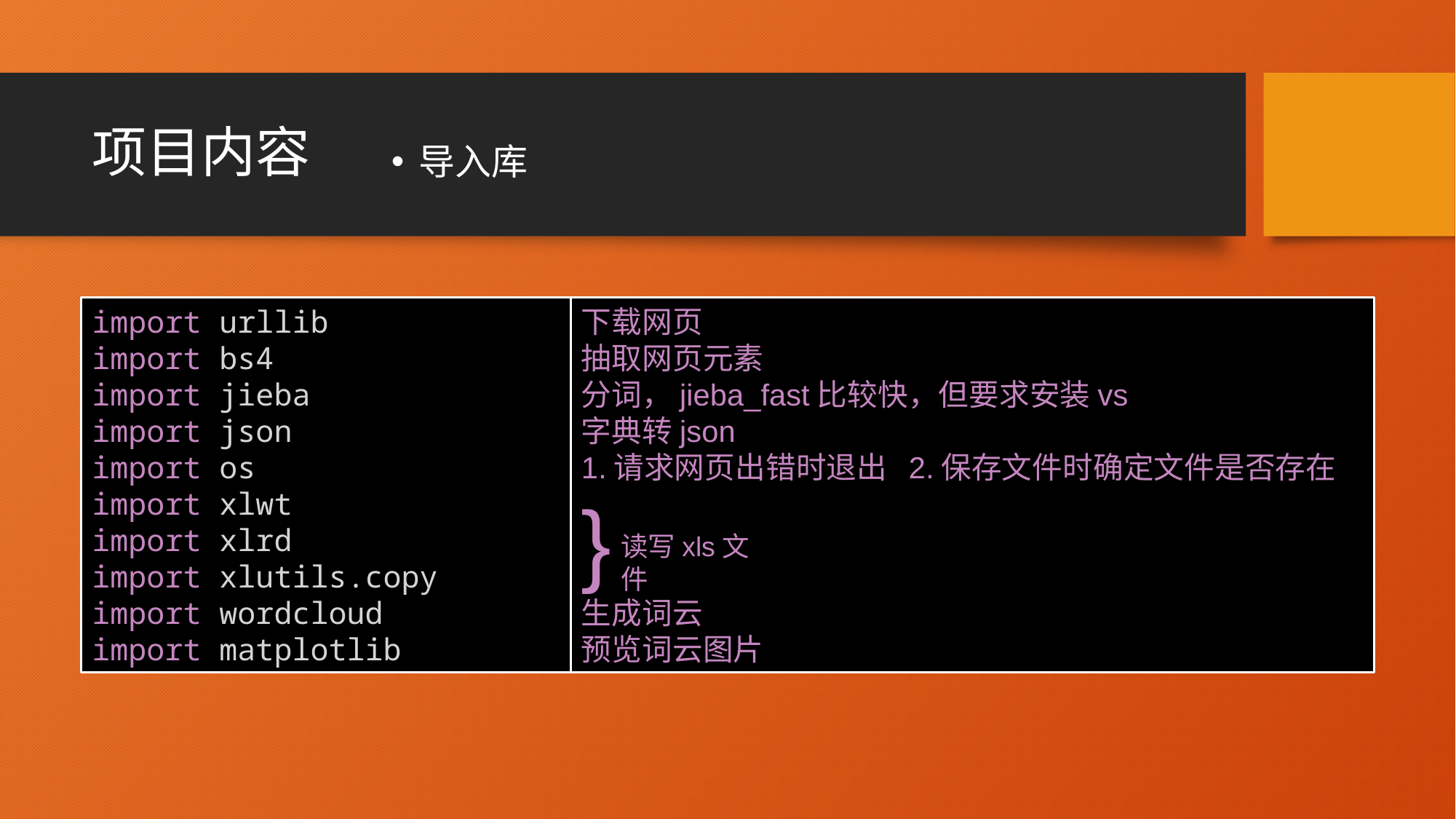

# 项目内容
导入库
下载网页
抽取网页元素
分词，jieba_fast比较快，但要求安装vs
字典转json
1.请求网页出错时退出	2.保存文件时确定文件是否存在
}
生成词云
预览词云图片
import urllib
import bs4
import jieba
import json
import os
import xlwt
import xlrd
import xlutils.copy
import wordcloud
import matplotlib
读写xls文件